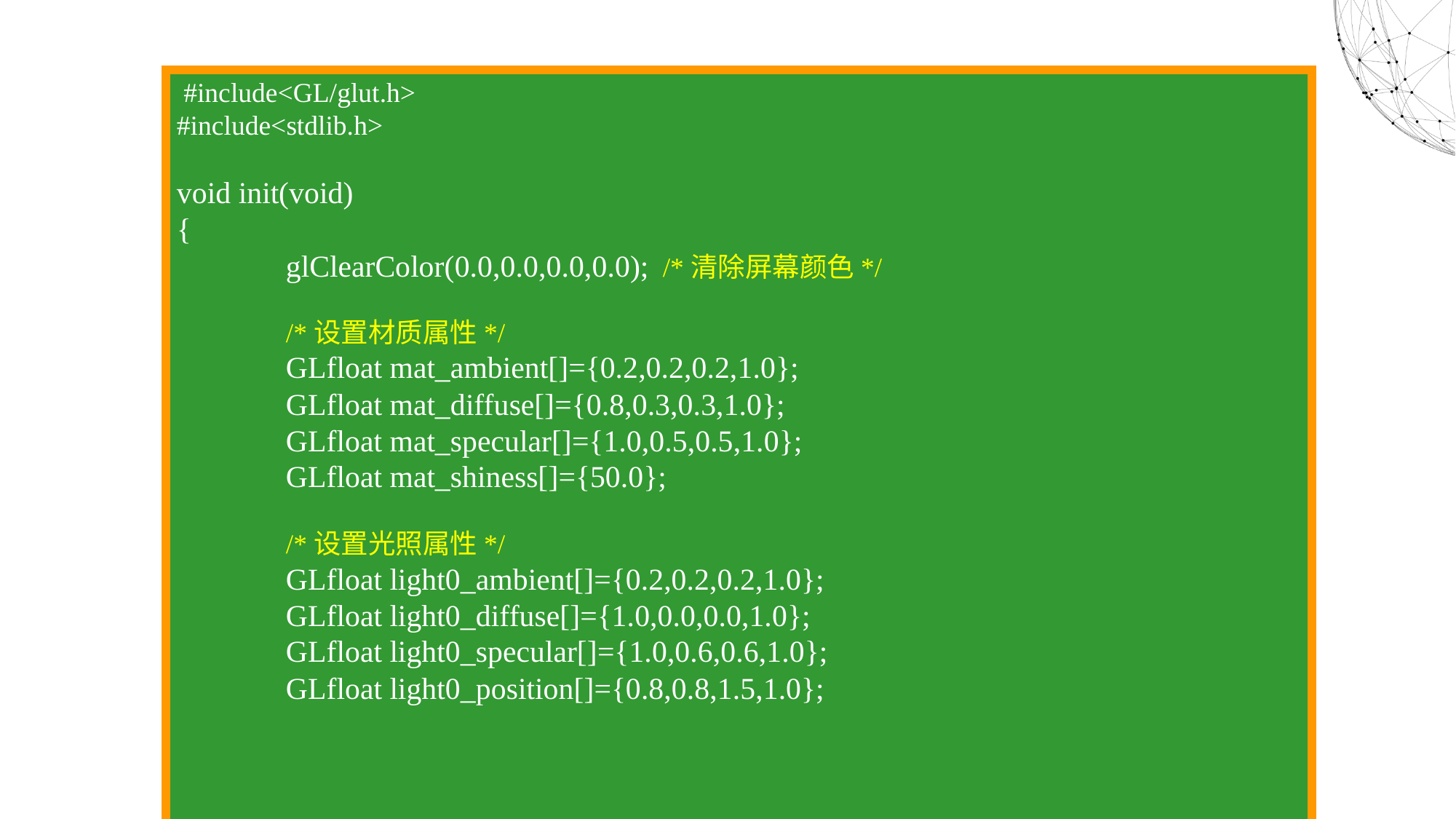

#include<GL/glut.h>
#include<stdlib.h>

void init(void)
{
	glClearColor(0.0,0.0,0.0,0.0);  /*清除屏幕颜色*/

	/*设置材质属性*/
	GLfloat mat_ambient[]={0.2,0.2,0.2,1.0};
	GLfloat mat_diffuse[]={0.8,0.3,0.3,1.0};
	GLfloat mat_specular[]={1.0,0.5,0.5,1.0};
	GLfloat mat_shiness[]={50.0};

	/*设置光照属性*/
	GLfloat light0_ambient[]={0.2,0.2,0.2,1.0};
	GLfloat light0_diffuse[]={1.0,0.0,0.0,1.0};
	GLfloat light0_specular[]={1.0,0.6,0.6,1.0};
	GLfloat light0_position[]={0.8,0.8,1.5,1.0};